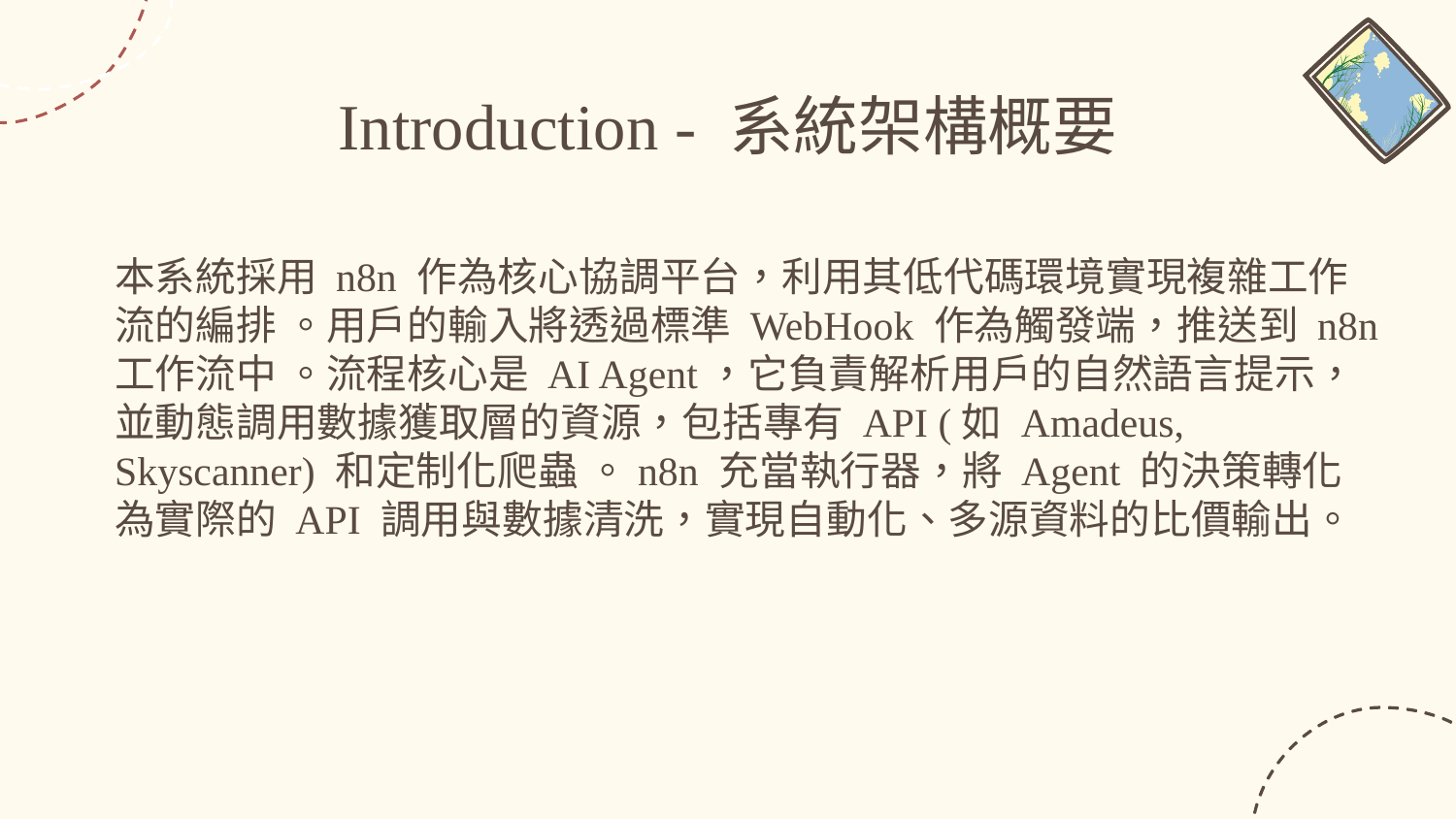

# Introduction - 系統架構概要
本系統採用 n8n 作為核心協調平台，利用其低代碼環境實現複雜工作流的編排 。用戶的輸入將透過標準 WebHook 作為觸發端，推送到 n8n 工作流中 。流程核心是 AI Agent，它負責解析用戶的自然語言提示，並動態調用數據獲取層的資源，包括專有 API (如 Amadeus, Skyscanner) 和定制化爬蟲 。n8n 充當執行器，將 Agent 的決策轉化為實際的 API 調用與數據清洗，實現自動化、多源資料的比價輸出。